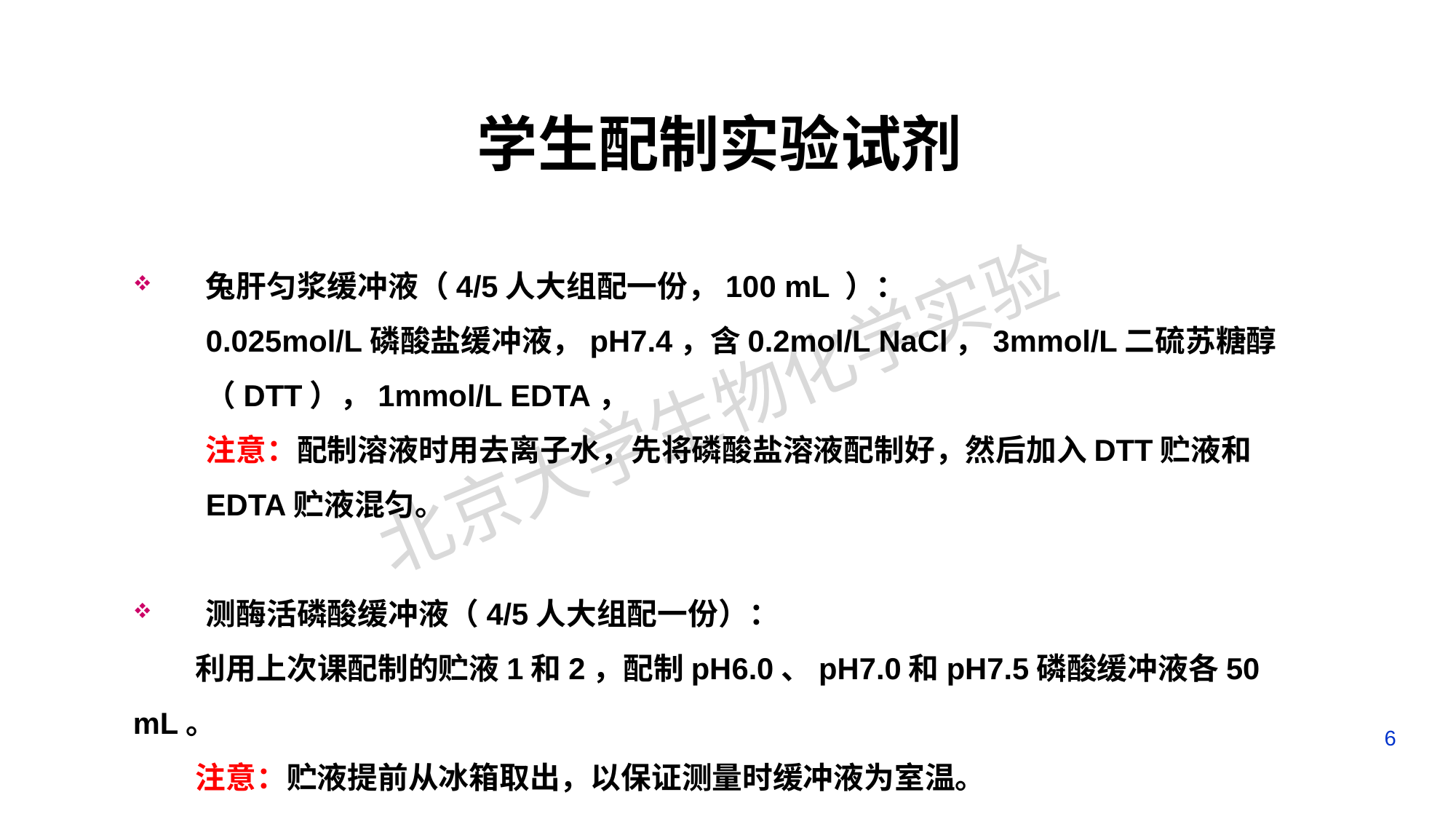

# 学生配制实验试剂
兔肝匀浆缓冲液（4/5人大组配一份，100 mL ）：
0.025mol/L磷酸盐缓冲液，pH7.4，含0.2mol/L NaCl，3mmol/L二硫苏糖醇（DTT），1mmol/L EDTA，
注意：配制溶液时用去离子水，先将磷酸盐溶液配制好，然后加入DTT贮液和EDTA贮液混匀。

测酶活磷酸缓冲液（4/5人大组配一份）：
        利用上次课配制的贮液1和2，配制pH6.0、pH7.0和pH7.5磷酸缓冲液各50 mL。
        注意：贮液提前从冰箱取出，以保证测量时缓冲液为室温。
6